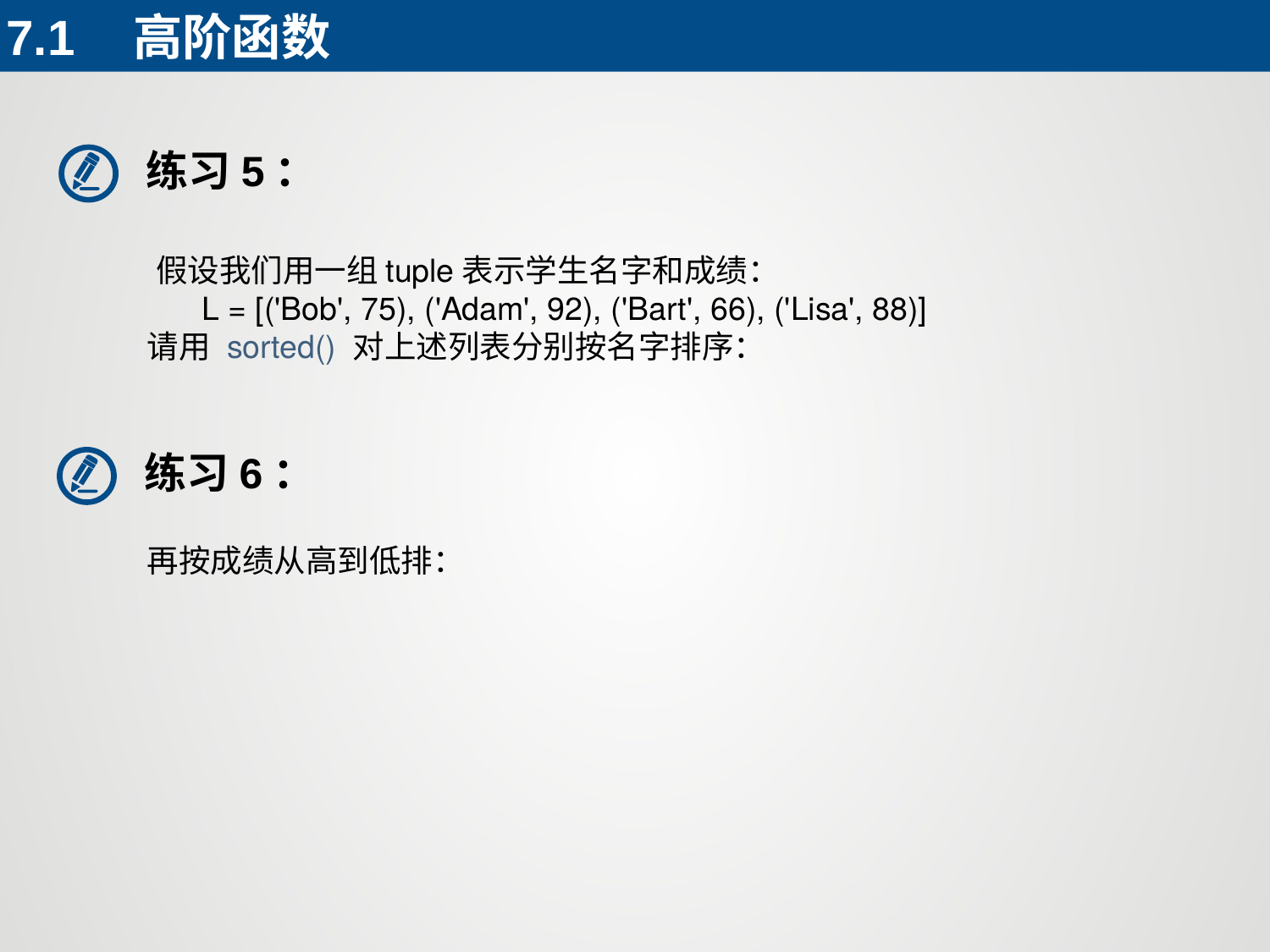

7.1	高阶函数
练习5：

        假设我们用一组tuple表示学生名字和成绩：
              L = [('Bob', 75), ('Adam', 92), ('Bart', 66), ('Lisa', 88)]
       请用 sorted() 对上述列表分别按名字排序：
练习6：

       再按成绩从高到低排：